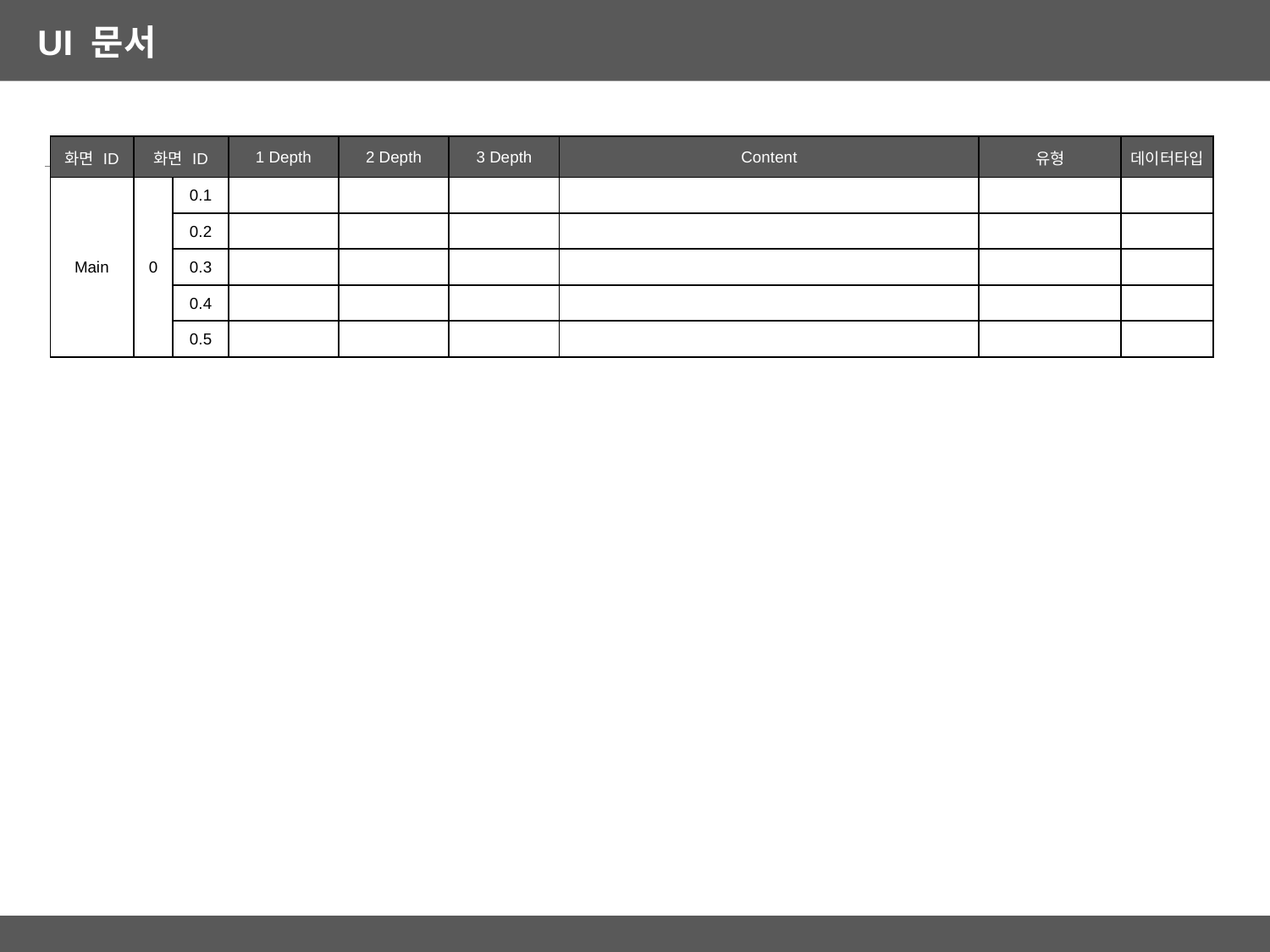

| 화면 ID | 화면 ID |  | 1 Depth | 2 Depth | 3 Depth | Content | 유형 | 데이터타입 |
| --- | --- | --- | --- | --- | --- | --- | --- | --- |
| Main | 0 | 0.1 |  |  |  |  |  |  |
|  |  | 0.2 |  |  |  |  |  |  |
|  |  | 0.3 |  |  |  |  |  |  |
|  |  | 0.4 |  |  |  |  |  |  |
|  |  | 0.5 |  |  |  |  |  |  |